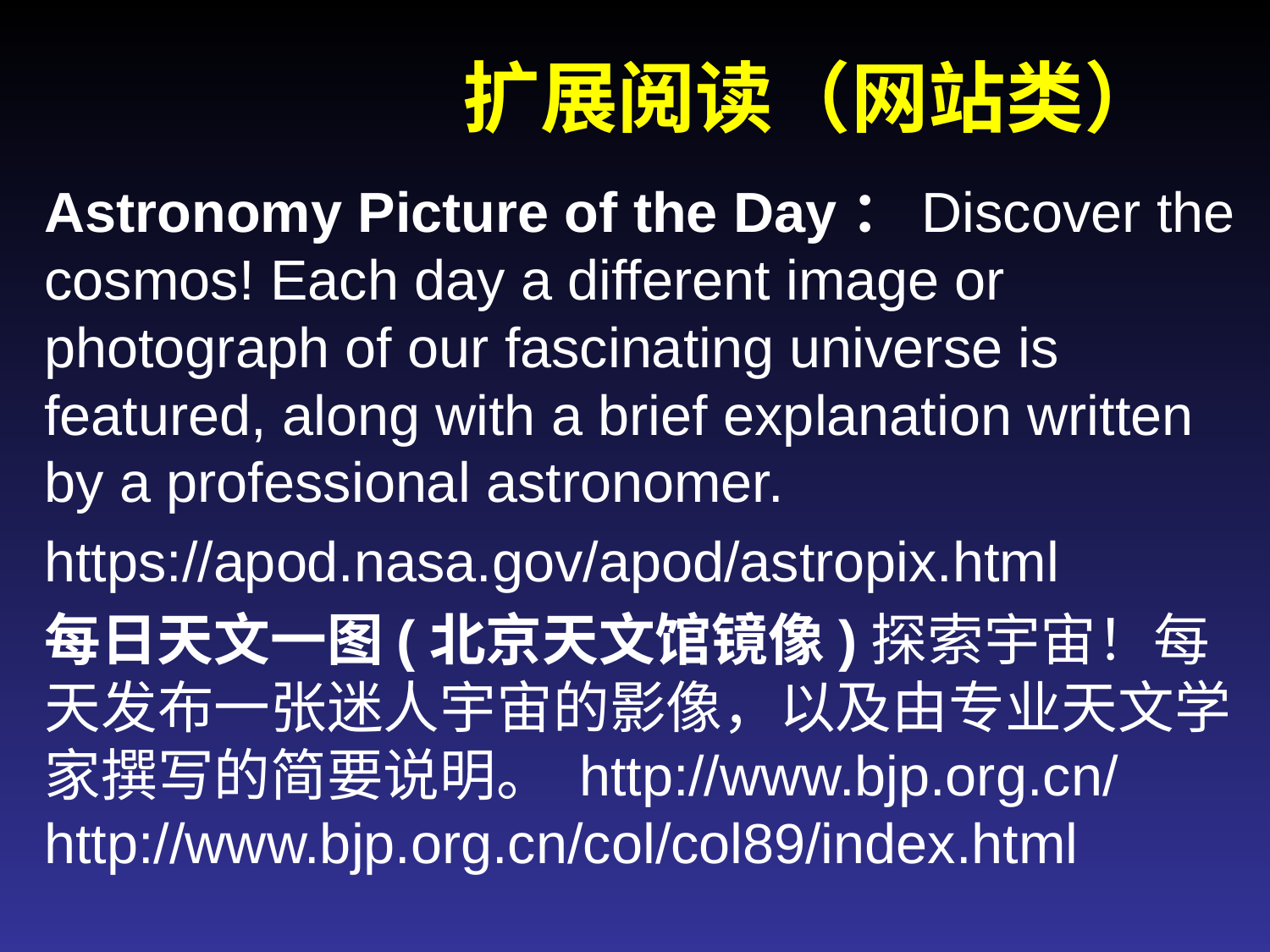

# 扩展阅读（网站类）
Astronomy Picture of the Day：Discover the cosmos! Each day a different image or photograph of our fascinating universe is featured, along with a brief explanation written by a professional astronomer.
https://apod.nasa.gov/apod/astropix.html
每日天文一图(北京天文馆镜像)探索宇宙！每天发布一张迷人宇宙的影像，以及由专业天文学家撰写的简要说明。 http://www.bjp.org.cn/ http://www.bjp.org.cn/col/col89/index.html